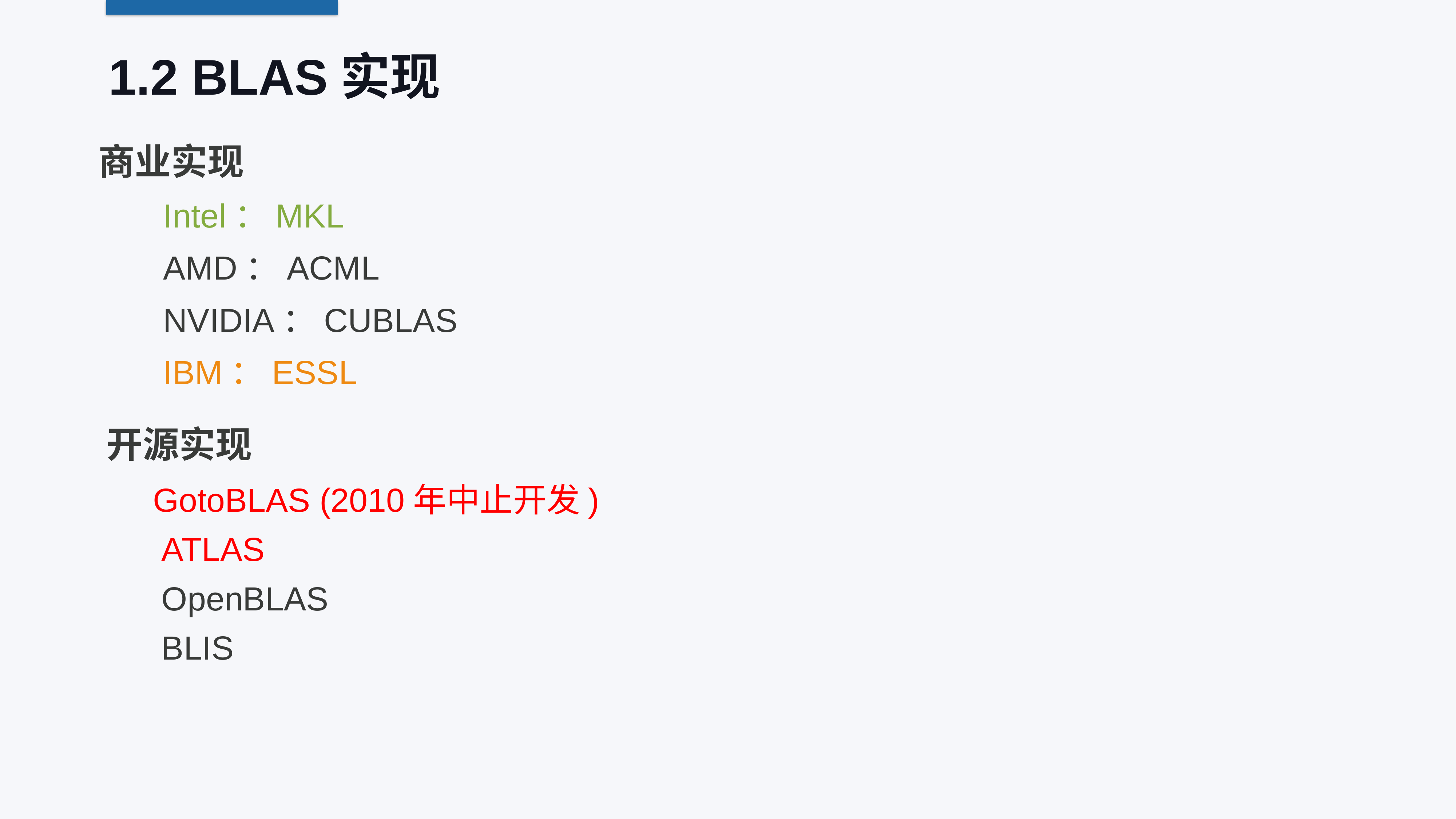

# 1.2 BLAS实现
商业实现
Intel：MKL
AMD：ACML
NVIDIA：CUBLAS
IBM：ESSL
开源实现
     GotoBLAS (2010年中止开发)
   ATLAS
   OpenBLAS
   BLIS